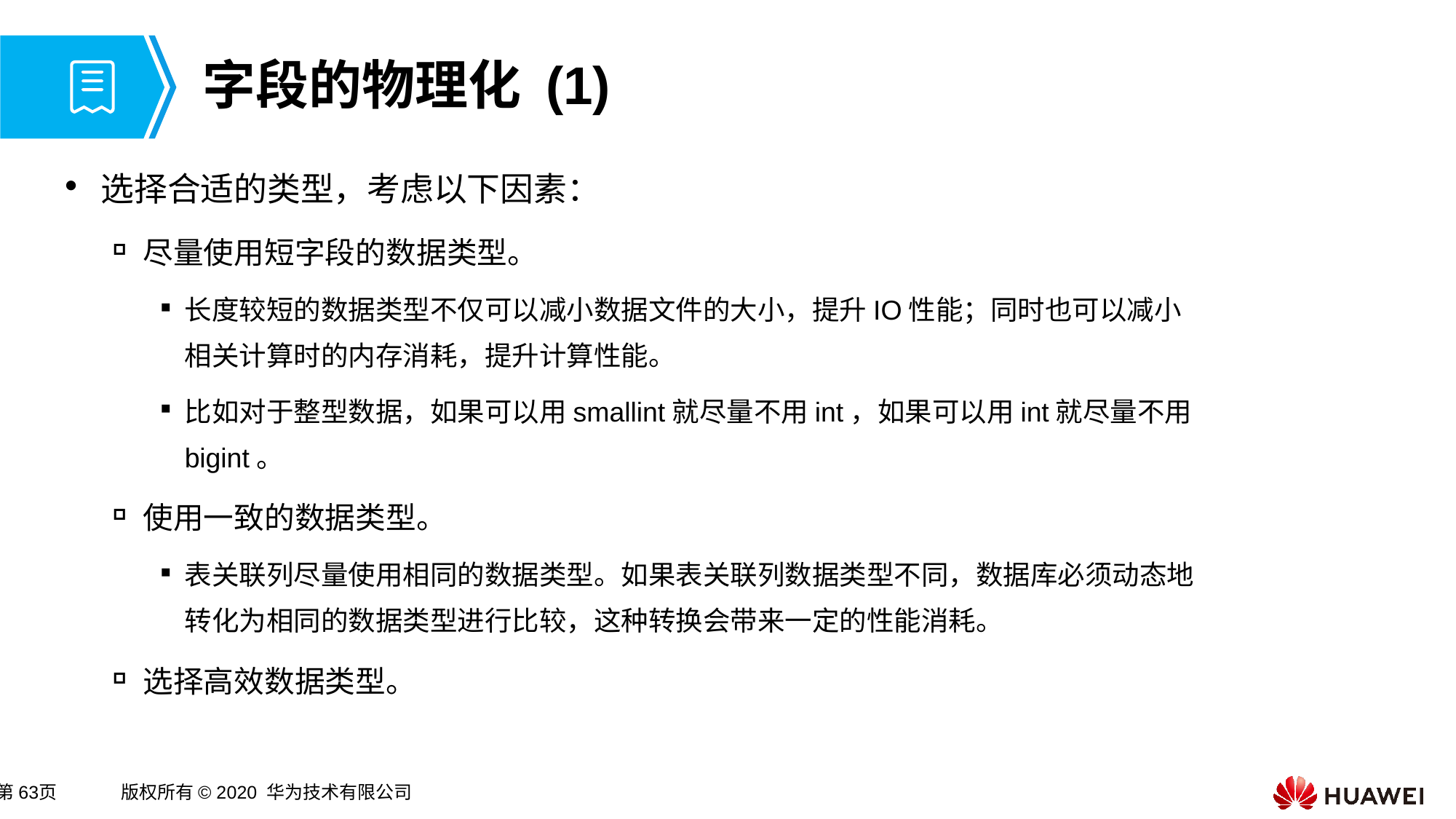

# 字段的物理化 (1)
选择合适的类型，考虑以下因素：
尽量使用短字段的数据类型。
长度较短的数据类型不仅可以减小数据文件的大小，提升IO性能；同时也可以减小相关计算时的内存消耗，提升计算性能。
比如对于整型数据，如果可以用smallint就尽量不用int，如果可以用int就尽量不用bigint。
使用一致的数据类型。
表关联列尽量使用相同的数据类型。如果表关联列数据类型不同，数据库必须动态地转化为相同的数据类型进行比较，这种转换会带来一定的性能消耗。
选择高效数据类型。